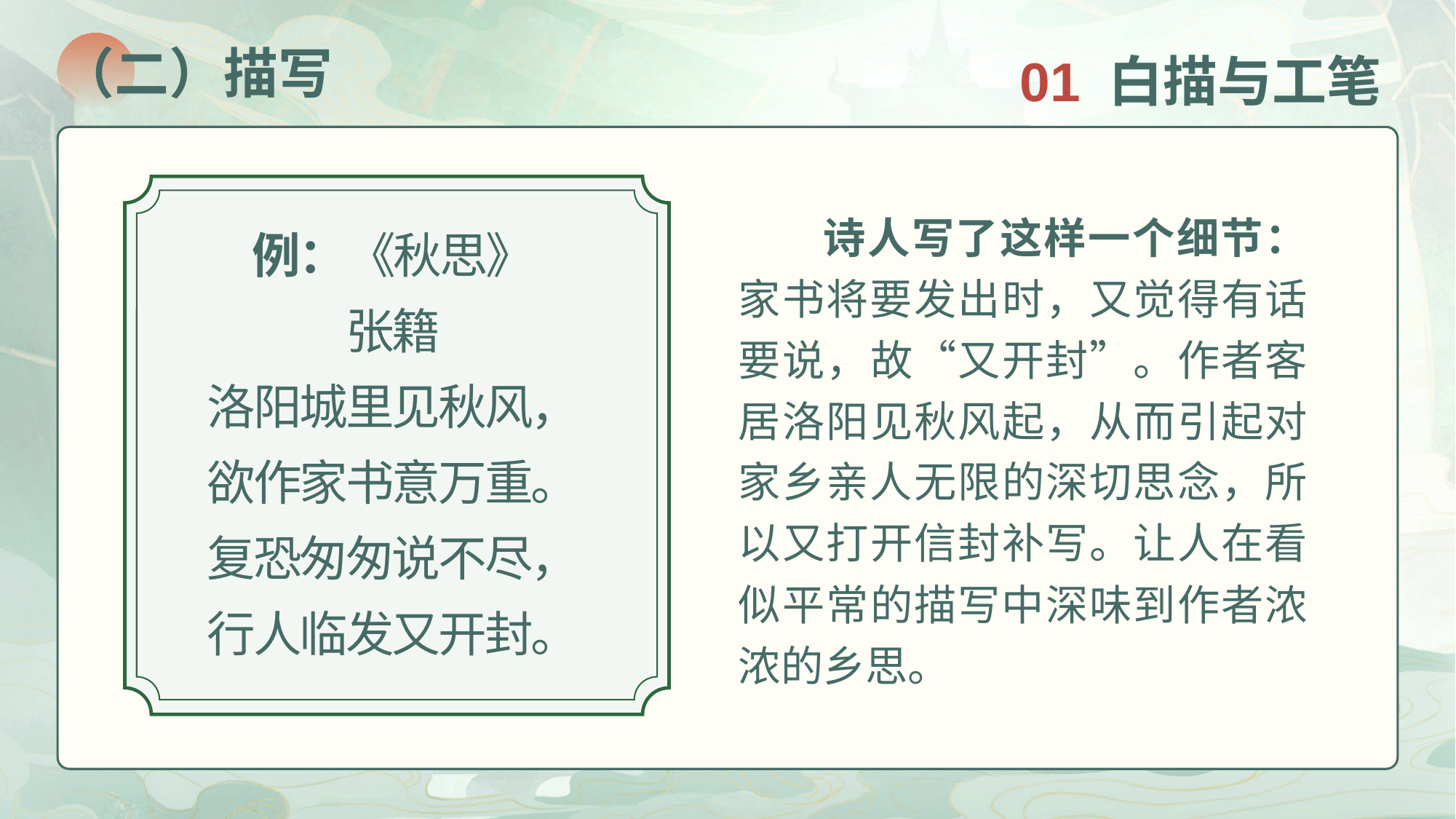

01 白描与工笔

（二）描写

例：《秋思》
张籍
洛阳城里见秋风，
欲作家书意万重。
复恐匆匆说不尽，
行人临发又开封。
诗人写了这样一个细节：家书将要发出时，又觉得有话要说，故“又开封”。作者客居洛阳见秋风起，从而引起对家乡亲人无限的深切思念，所以又打开信封补写。让人在看似平常的描写中深味到作者浓浓的乡思。